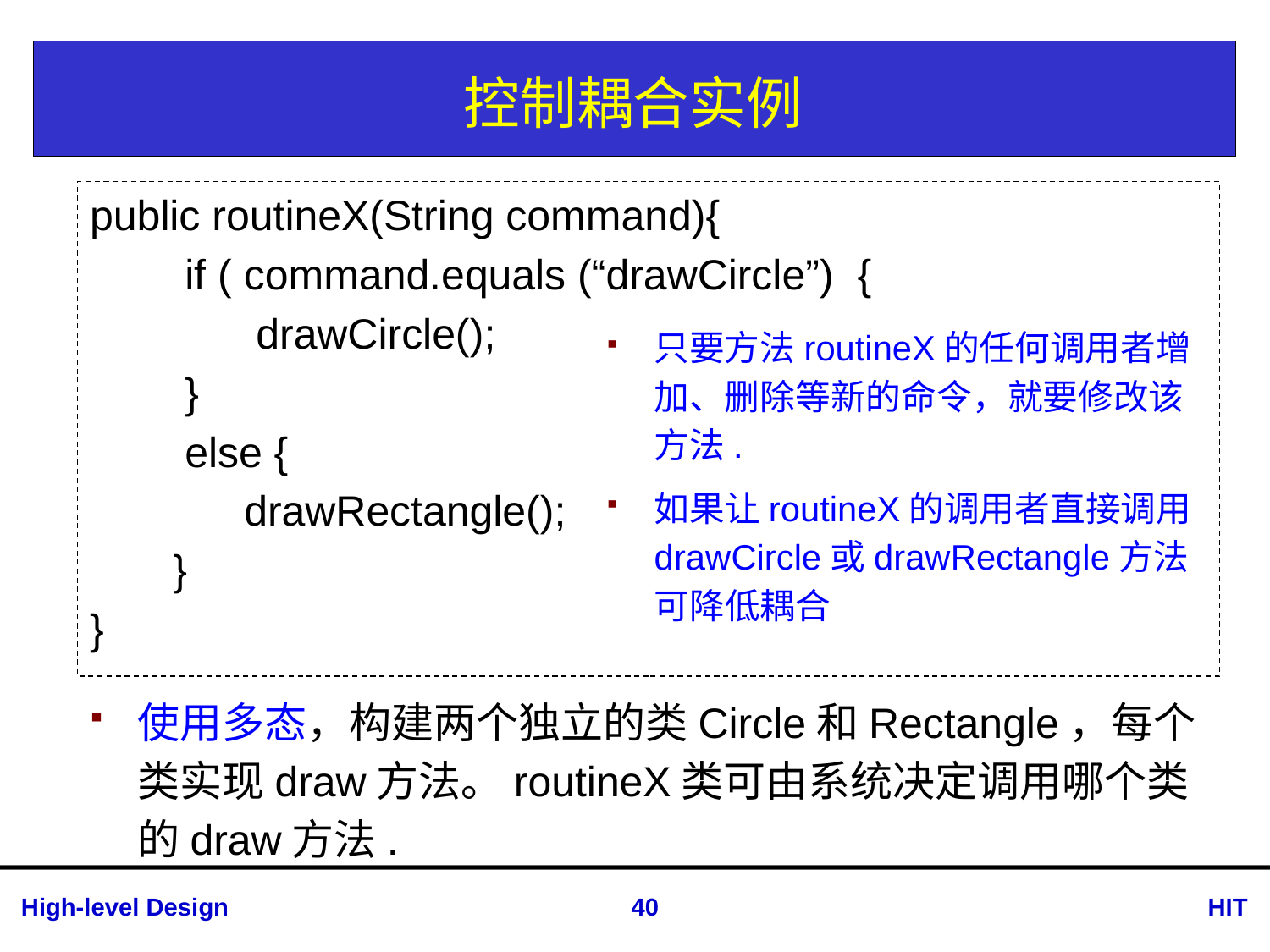

# 控制耦合实例
public routineX(String command){
        if ( command.equals (“drawCircle”)  {
              drawCircle();
        }
        else {
             drawRectangle();
       }
}
只要方法routineX的任何调用者增加、删除等新的命令，就要修改该方法.
如果让routineX的调用者直接调用drawCircle或drawRectangle方法可降低耦合
使用多态，构建两个独立的类Circle和Rectangle，每个类实现draw方法。routineX类可由系统决定调用哪个类的draw方法.